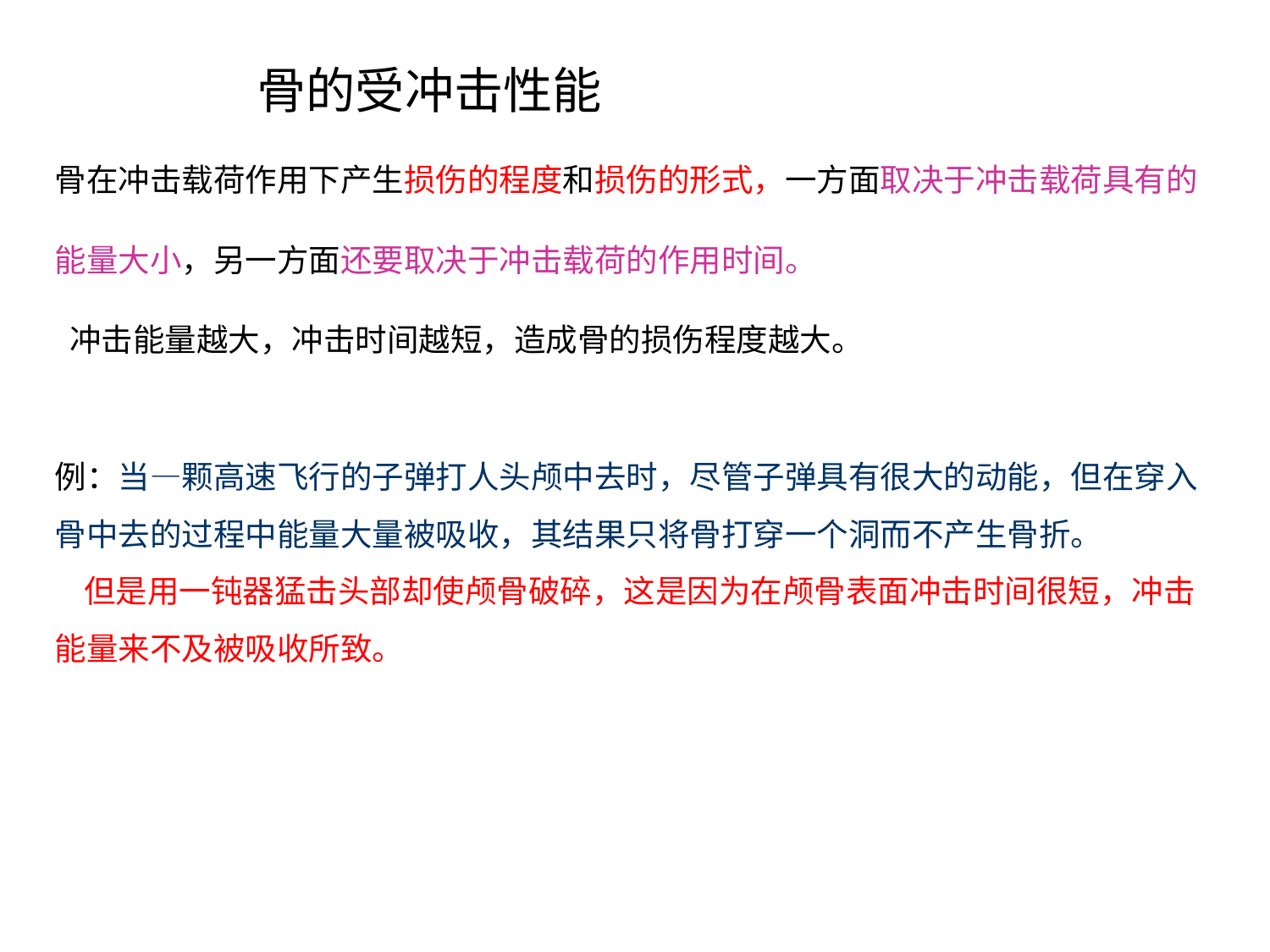

骨的受冲击性能
骨在冲击载荷作用下产生损伤的程度和损伤的形式，一方面取决于冲击载荷具有的能量大小，另一方面还要取决于冲击载荷的作用时间。
 冲击能量越大，冲击时间越短，造成骨的损伤程度越大。

例：当—颗高速飞行的子弹打人头颅中去时，尽管子弹具有很大的动能，但在穿入骨中去的过程中能量大量被吸收，其结果只将骨打穿一个洞而不产生骨折。
   但是用一钝器猛击头部却使颅骨破碎，这是因为在颅骨表面冲击时间很短，冲击能量来不及被吸收所致。